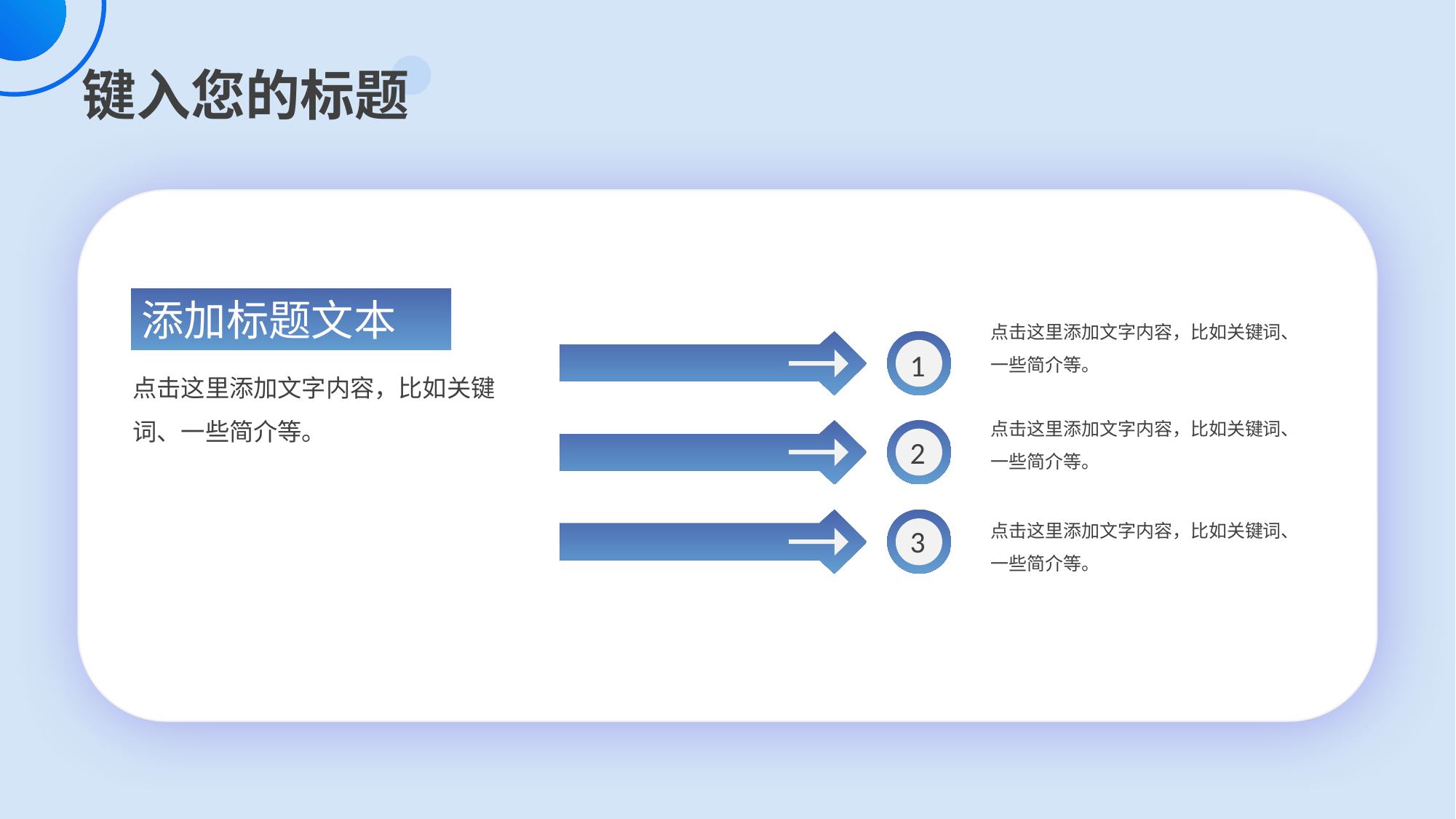

添加标题文本
点击这里添加文字内容，比如关键词、一些简介等。

1
点击这里添加文字内容，比如关键词、一些简介等。
点击这里添加文字内容，比如关键词、一些简介等。

2

点击这里添加文字内容，比如关键词、一些简介等。

3